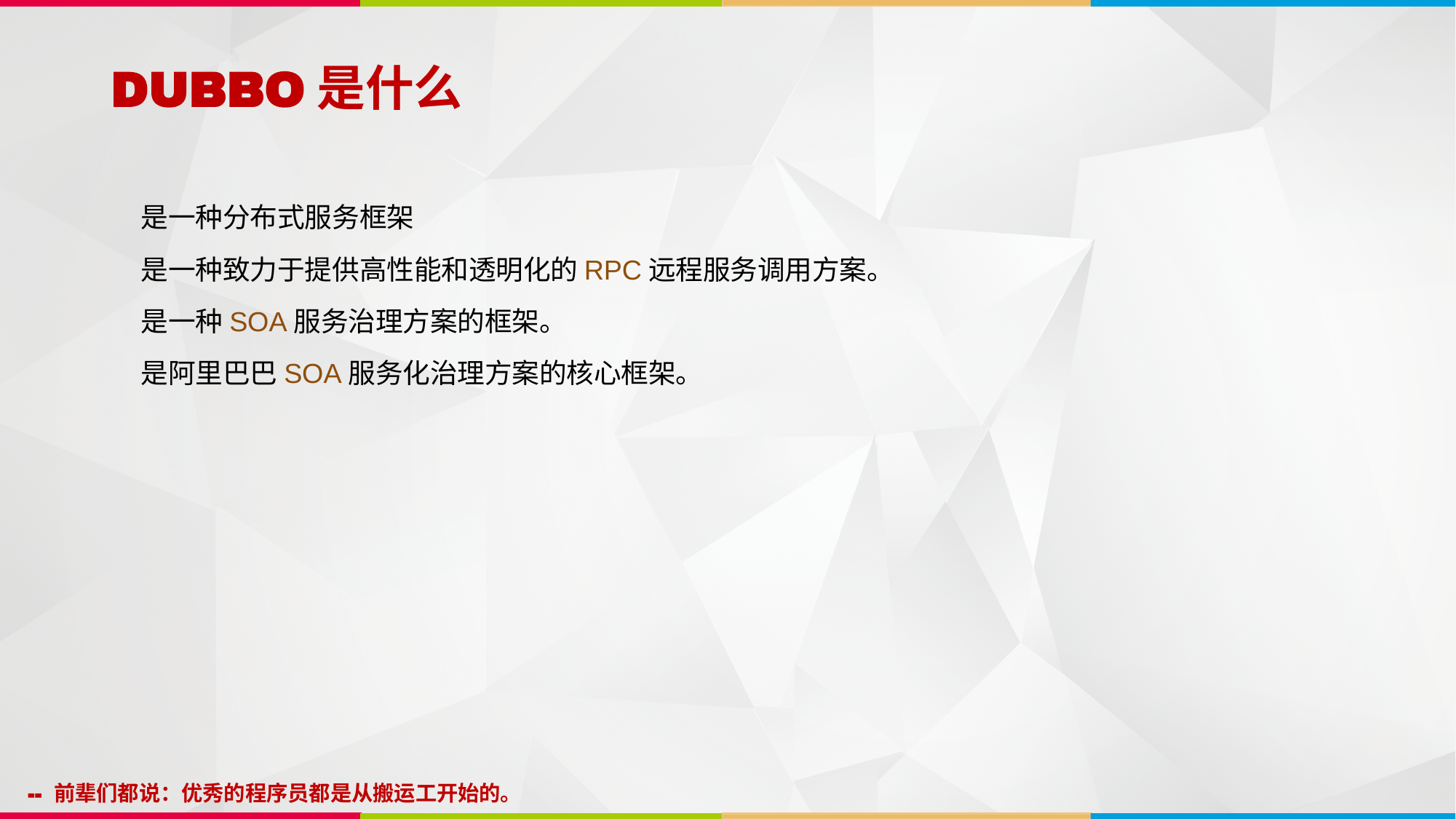

# DUBBO是什么
是一种分布式服务框架
是一种致力于提供高性能和透明化的RPC远程服务调用方案。
是一种SOA服务治理方案的框架。
是阿里巴巴SOA服务化治理方案的核心框架。
-- 前辈们都说：优秀的程序员都是从搬运工开始的。